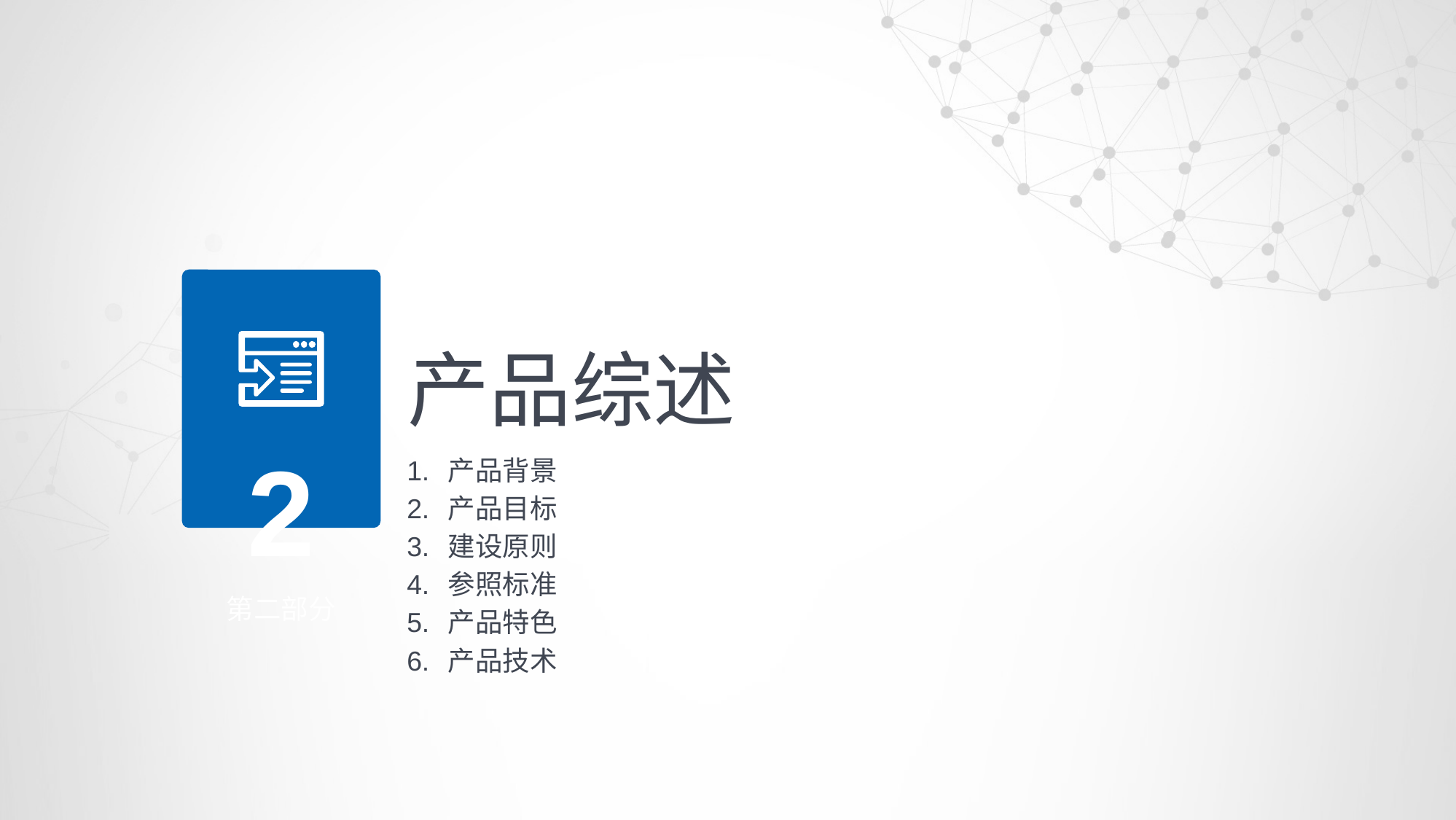

产品综述
2
产品背景
产品目标
建设原则
参照标准
产品特色
产品技术
第二部分